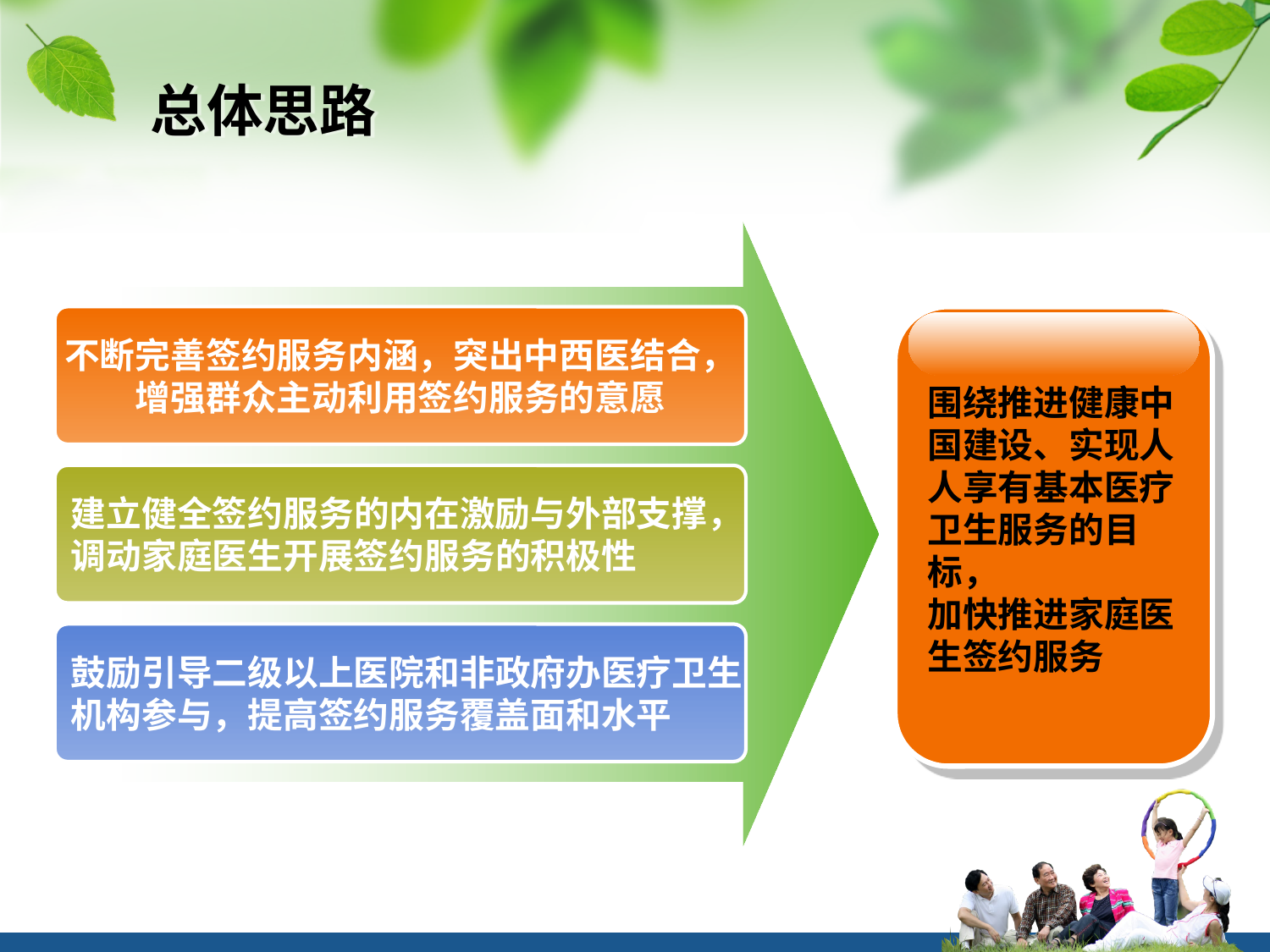

总体思路

不断完善签约服务内涵，突出中西医结合，
增强群众主动利用签约服务的意愿

围绕推进健康中国建设、实现人人享有基本医疗卫生服务的目标，
加快推进家庭医生签约服务
建立健全签约服务的内在激励与外部支撑，
调动家庭医生开展签约服务的积极性
鼓励引导二级以上医院和非政府办医疗卫生
机构参与，提高签约服务覆盖面和水平